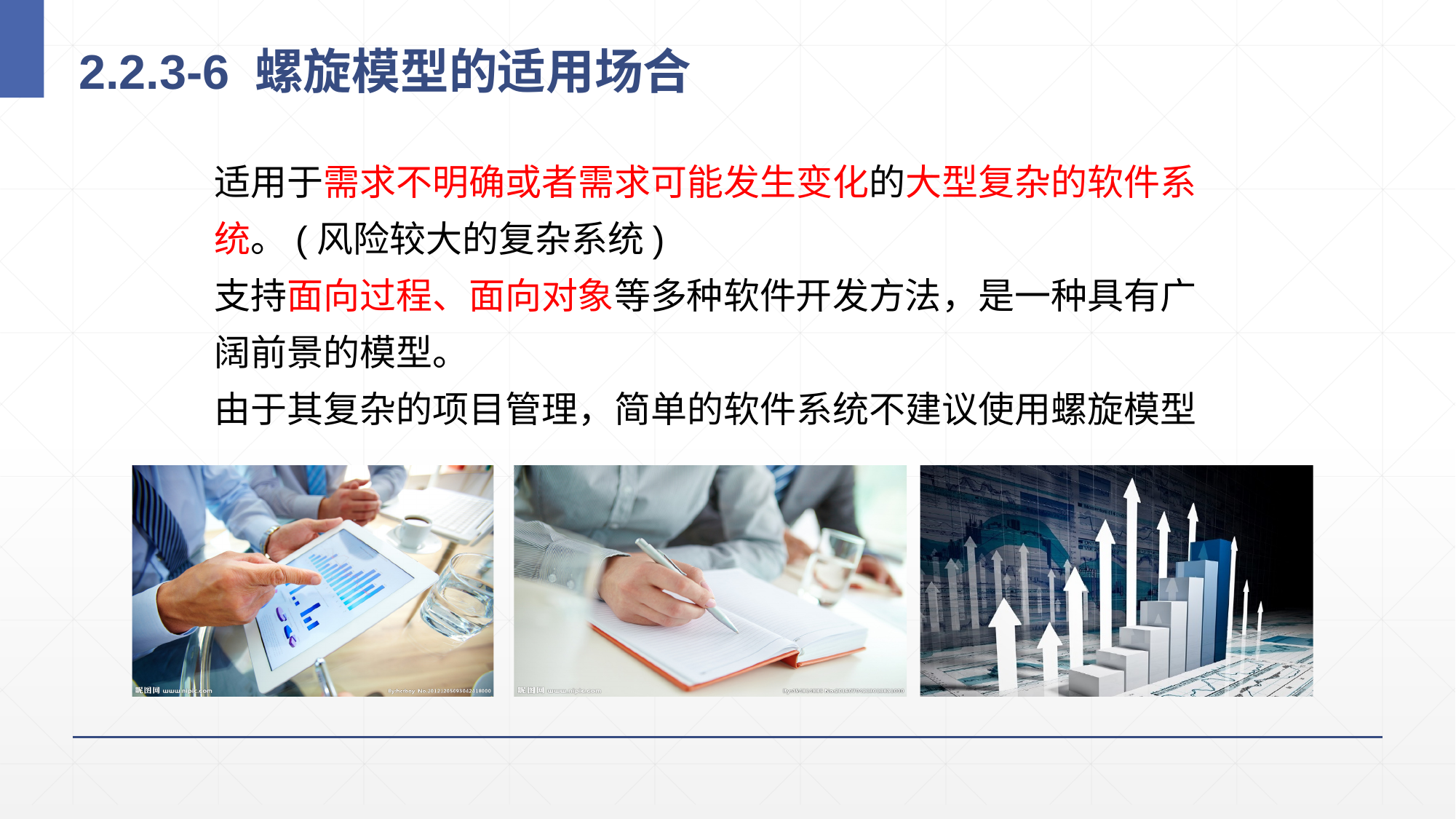

# 2.2.3-6 螺旋模型的适用场合
适用于需求不明确或者需求可能发生变化的大型复杂的软件系统。(风险较大的复杂系统)
支持面向过程、面向对象等多种软件开发方法，是一种具有广阔前景的模型。
由于其复杂的项目管理，简单的软件系统不建议使用螺旋模型